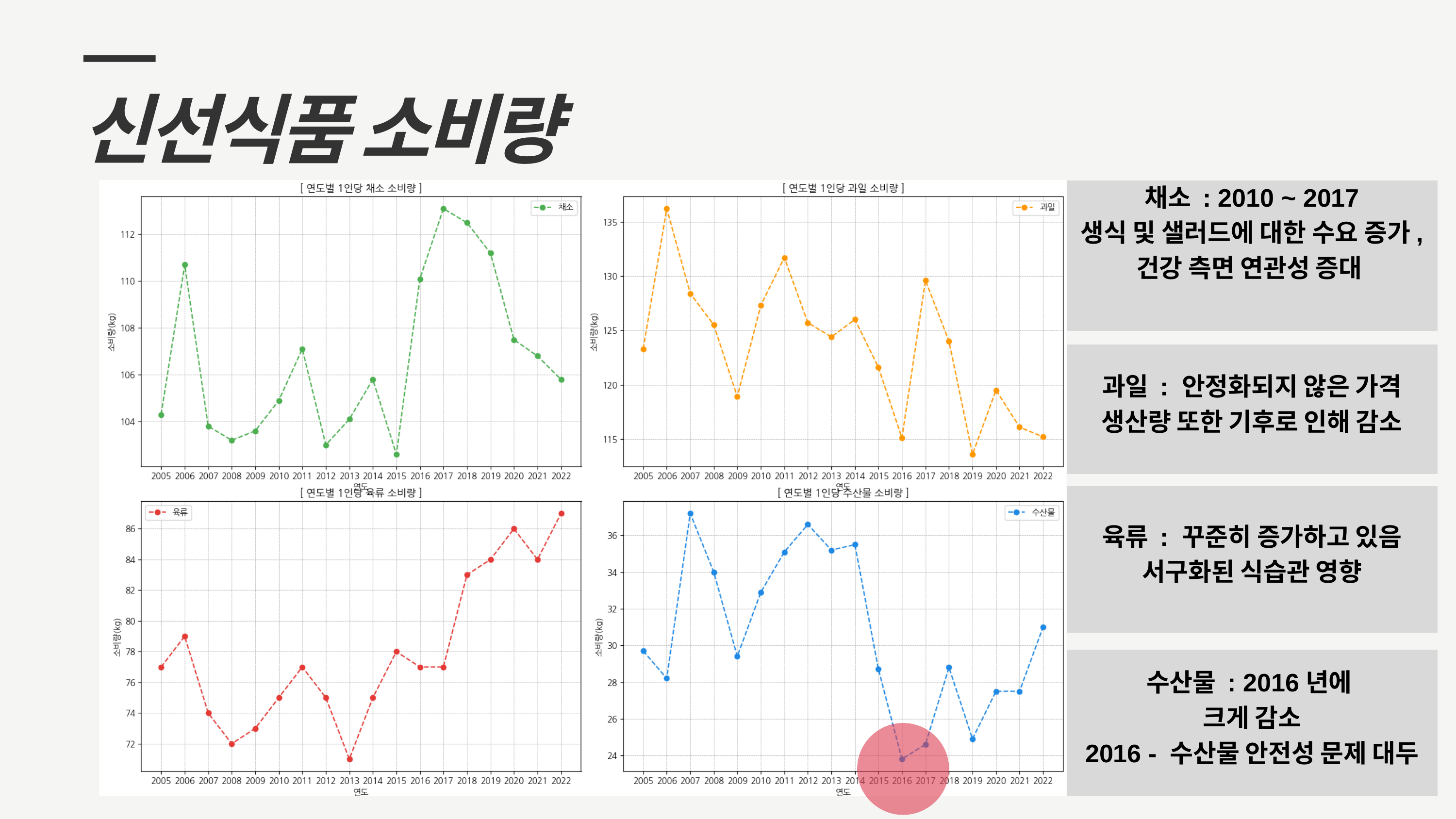

신선식품 소비량

채소 : 2010 ~ 2017
생식 및 샐러드에 대한 수요 증가,
건강 측면 연관성 증대

과일 : 안정화되지 않은 가격
생산량 또한 기후로 인해 감소

육류 : 꾸준히 증가하고 있음
서구화된 식습관 영향

수산물 : 2016년에
크게 감소
2016 - 수산물 안전성 문제 대두